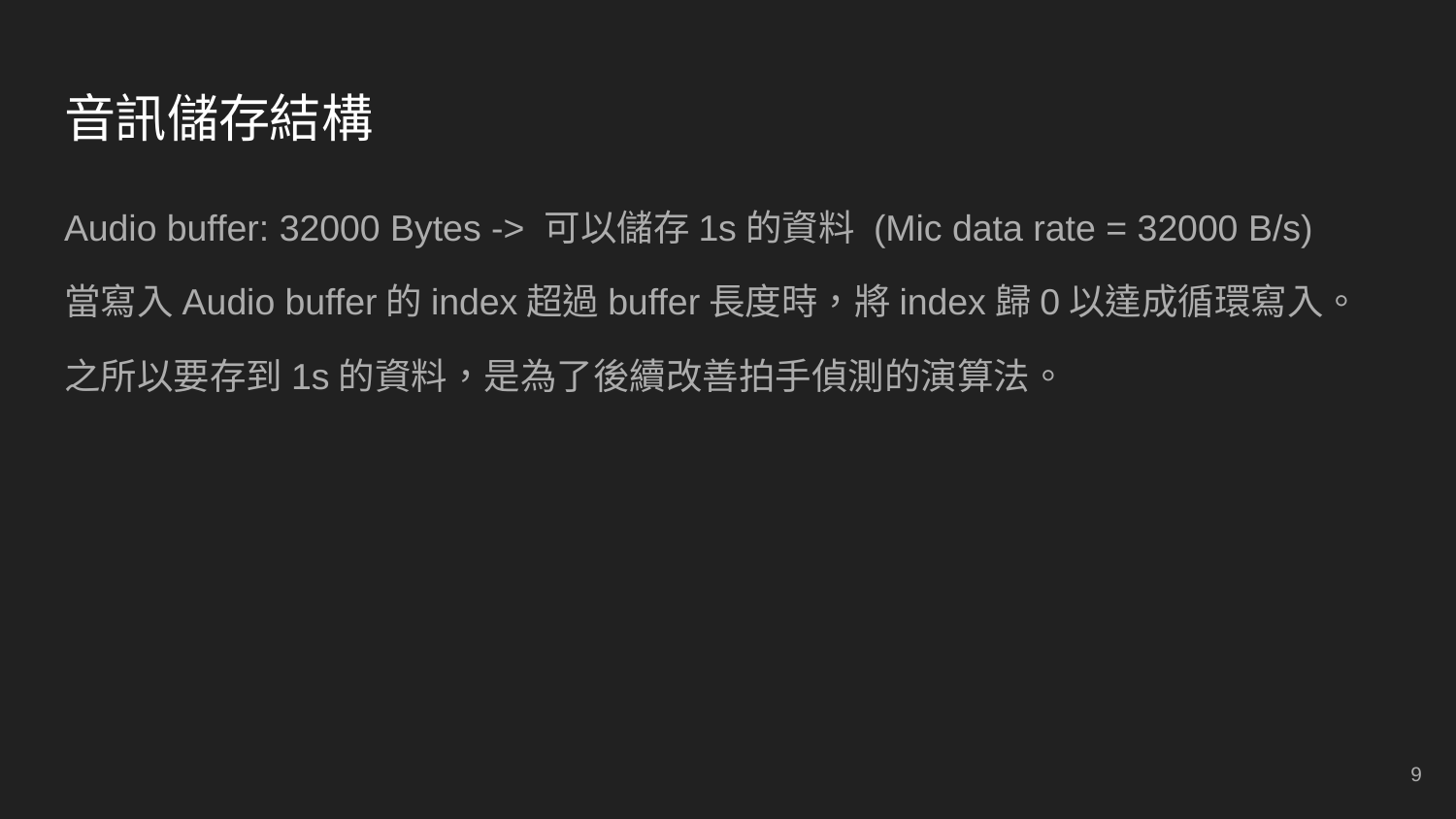

# 音訊儲存結構
Audio buffer: 32000 Bytes -> 可以儲存1s的資料 (Mic data rate = 32000 B/s)
當寫入Audio buffer的index超過buffer長度時，將index歸0以達成循環寫入。
之所以要存到1s的資料，是為了後續改善拍手偵測的演算法。
9